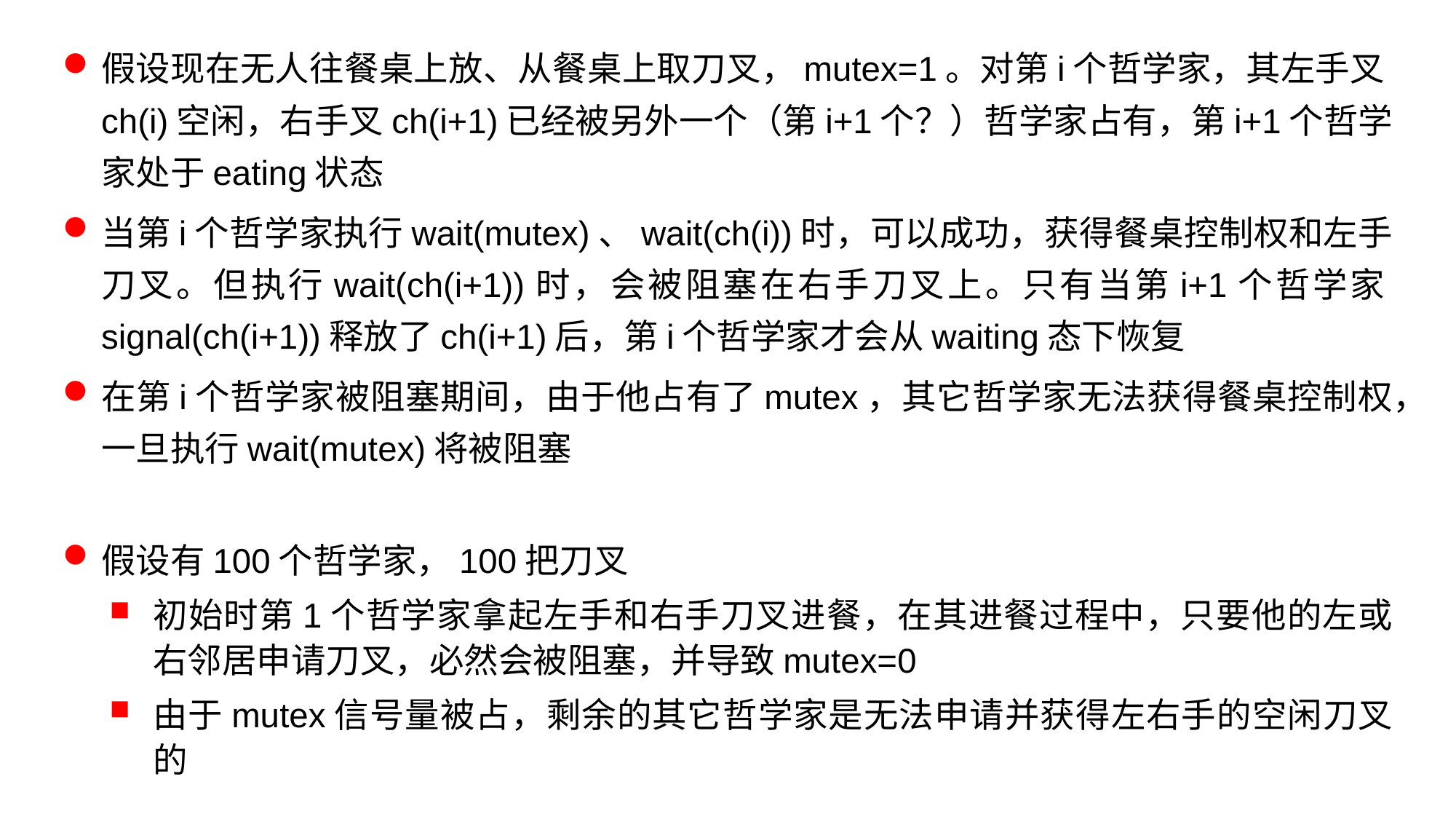

假设现在无人往餐桌上放、从餐桌上取刀叉，mutex=1。对第i个哲学家，其左手叉ch(i)空闲，右手叉ch(i+1)已经被另外一个（第i+1个？）哲学家占有，第i+1个哲学家处于eating状态
当第i个哲学家执行wait(mutex)、wait(ch(i))时，可以成功，获得餐桌控制权和左手刀叉。但执行wait(ch(i+1))时，会被阻塞在右手刀叉上。只有当第i+1个哲学家signal(ch(i+1))释放了ch(i+1)后，第i个哲学家才会从waiting态下恢复
在第i个哲学家被阻塞期间，由于他占有了mutex，其它哲学家无法获得餐桌控制权，一旦执行wait(mutex)将被阻塞

假设有100个哲学家，100把刀叉
初始时第1个哲学家拿起左手和右手刀叉进餐，在其进餐过程中，只要他的左或右邻居申请刀叉，必然会被阻塞，并导致mutex=0
由于mutex信号量被占，剩余的其它哲学家是无法申请并获得左右手的空闲刀叉的